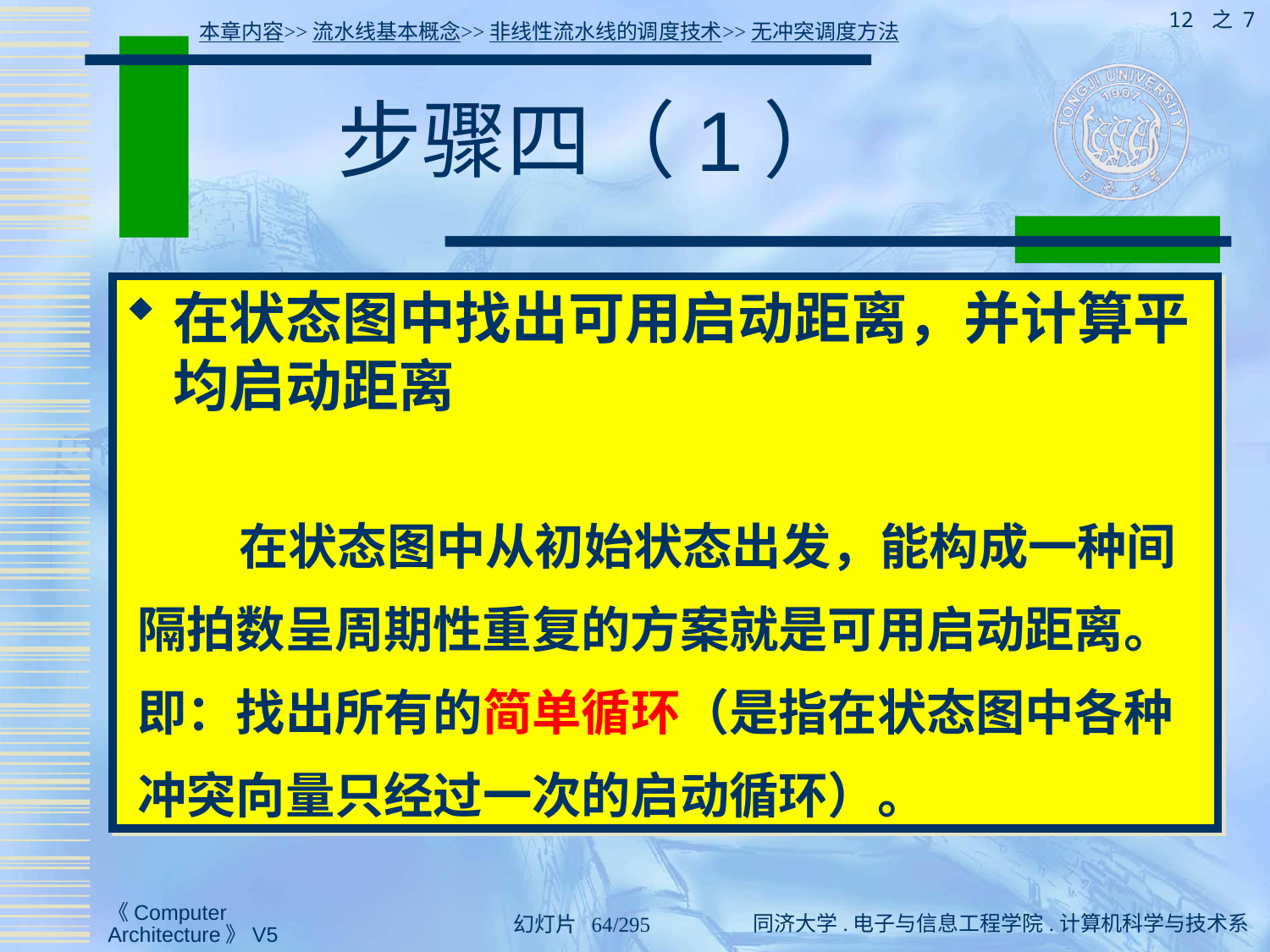

12 之 7
本章内容>>流水线基本概念>>非线性流水线的调度技术>>无冲突调度方法
# 步骤四（1）
在状态图中找出可用启动距离，并计算平均启动距离
        在状态图中从初始状态出发，能构成一种间隔拍数呈周期性重复的方案就是可用启动距离。即：找出所有的简单循环（是指在状态图中各种冲突向量只经过一次的启动循环）。